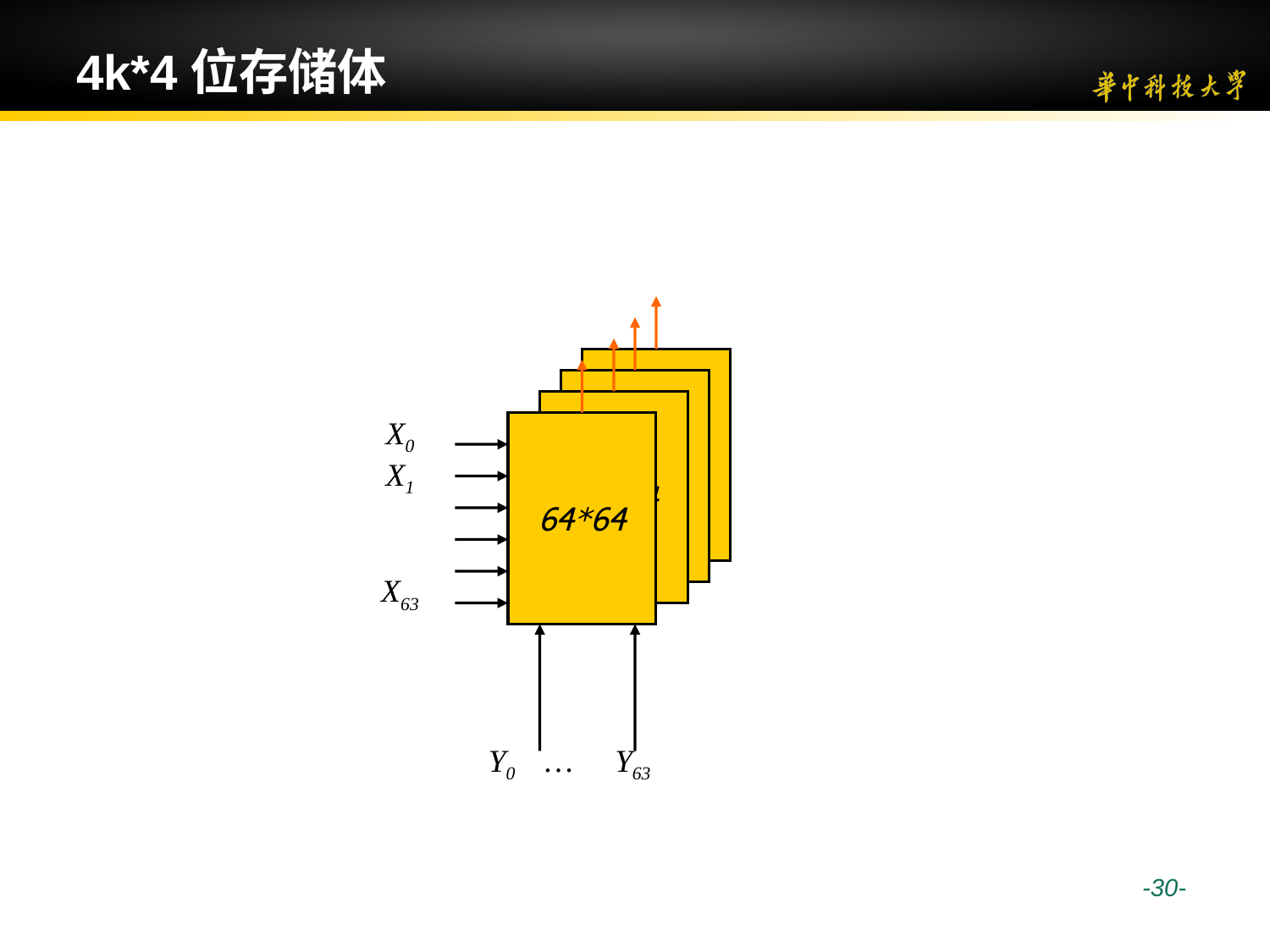

# 4k*4位存储体

64*64

64*64

64*64

64*64

Y0
…
Y63
X0
X1
X63
 -30-